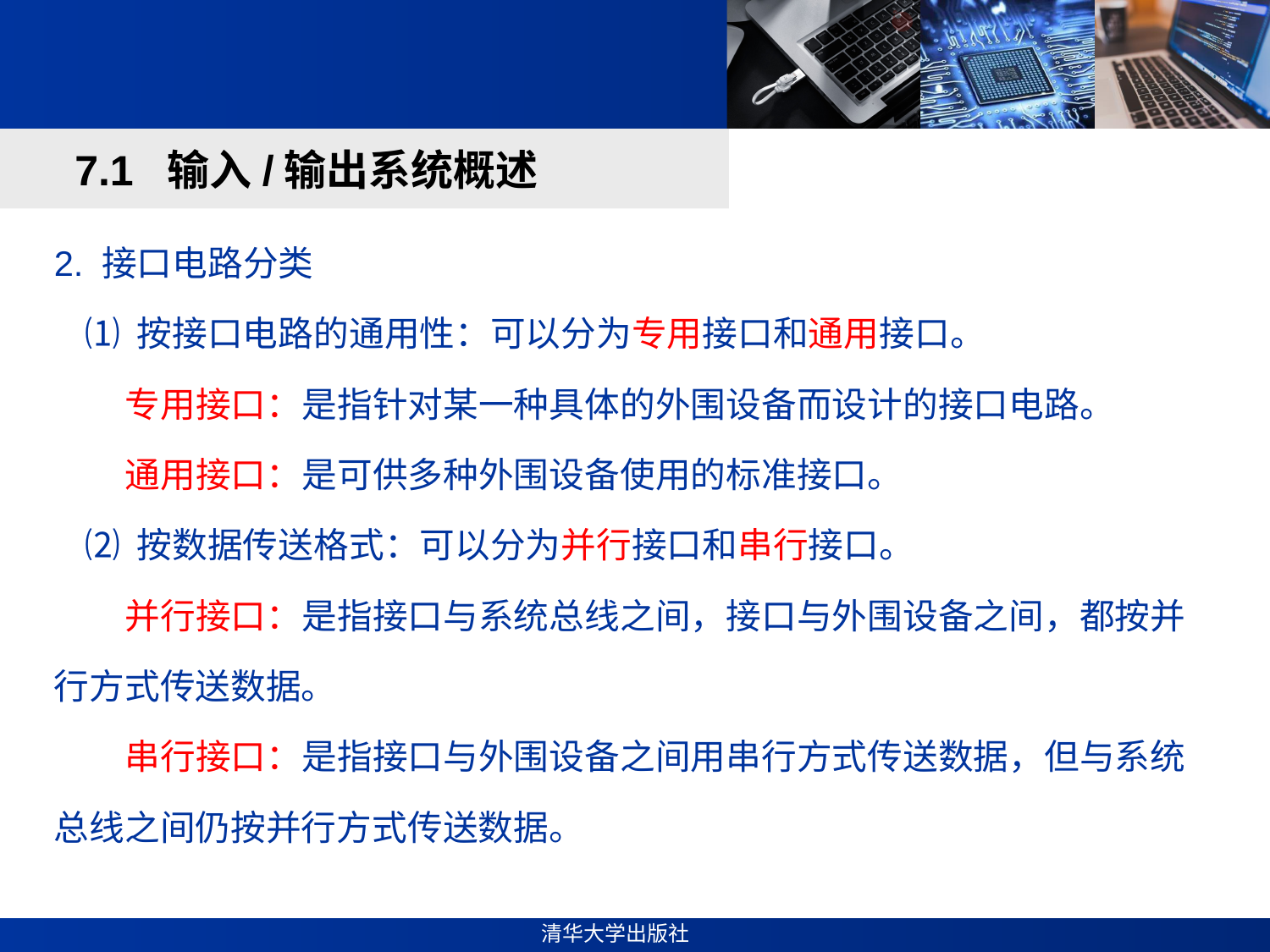

#
7.1  输入/输出系统概述
2. 接口电路分类
    ⑴ 按接口电路的通用性：可以分为专用接口和通用接口。
        专用接口：是指针对某一种具体的外围设备而设计的接口电路。
        通用接口：是可供多种外围设备使用的标准接口。
    ⑵ 按数据传送格式：可以分为并行接口和串行接口。
        并行接口：是指接口与系统总线之间，接口与外围设备之间，都按并行方式传送数据。
        串行接口：是指接口与外围设备之间用串行方式传送数据，但与系统总线之间仍按并行方式传送数据。